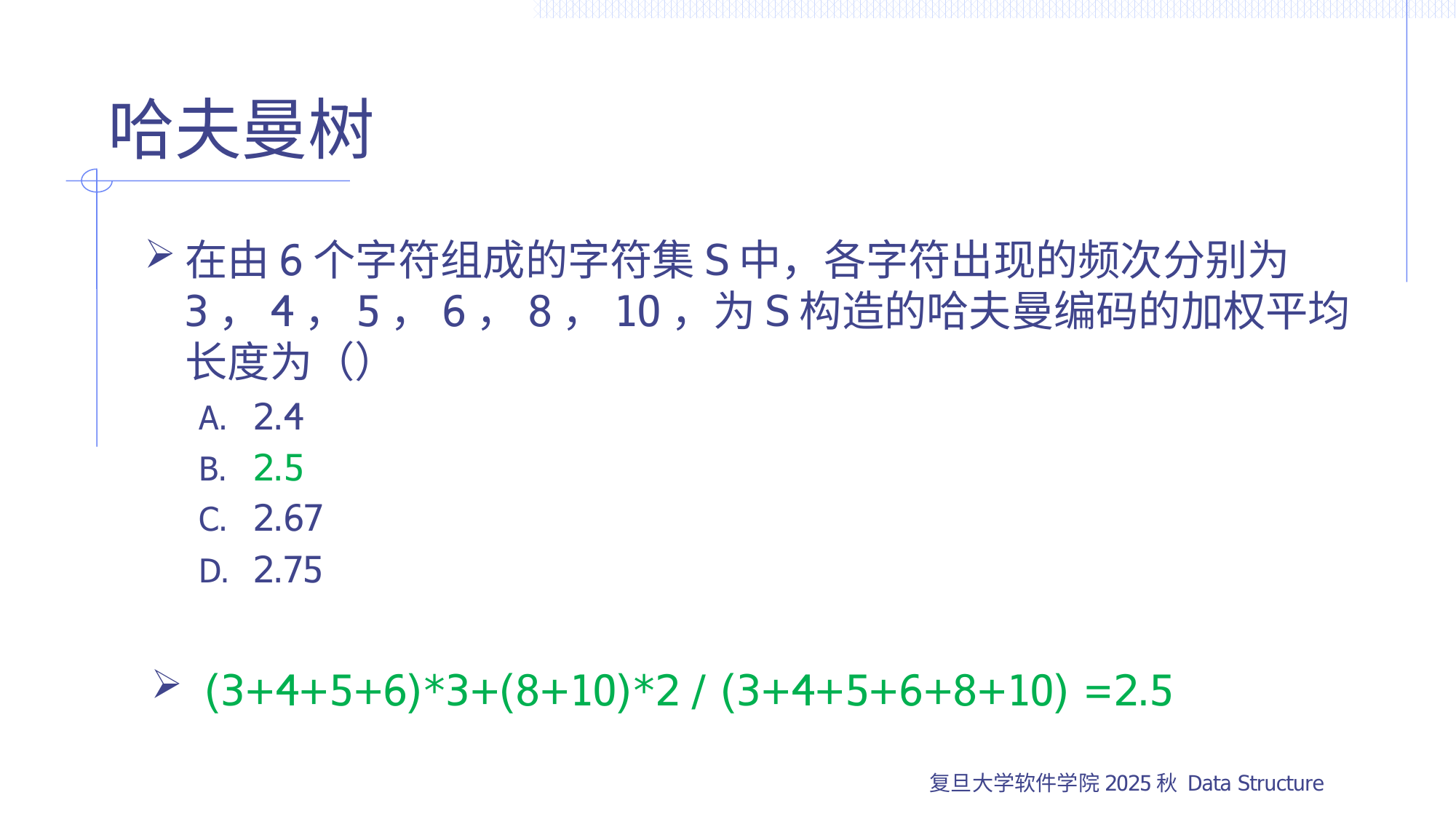

# 哈夫曼树
在由6个字符组成的字符集S中，各字符出现的频次分别为3，4，5，6，8，10，为S构造的哈夫曼编码的加权平均长度为（）
2.4
2.5
2.67
2.75

(3+4+5+6)*3+(8+10)*2 / (3+4+5+6+8+10) =2.5